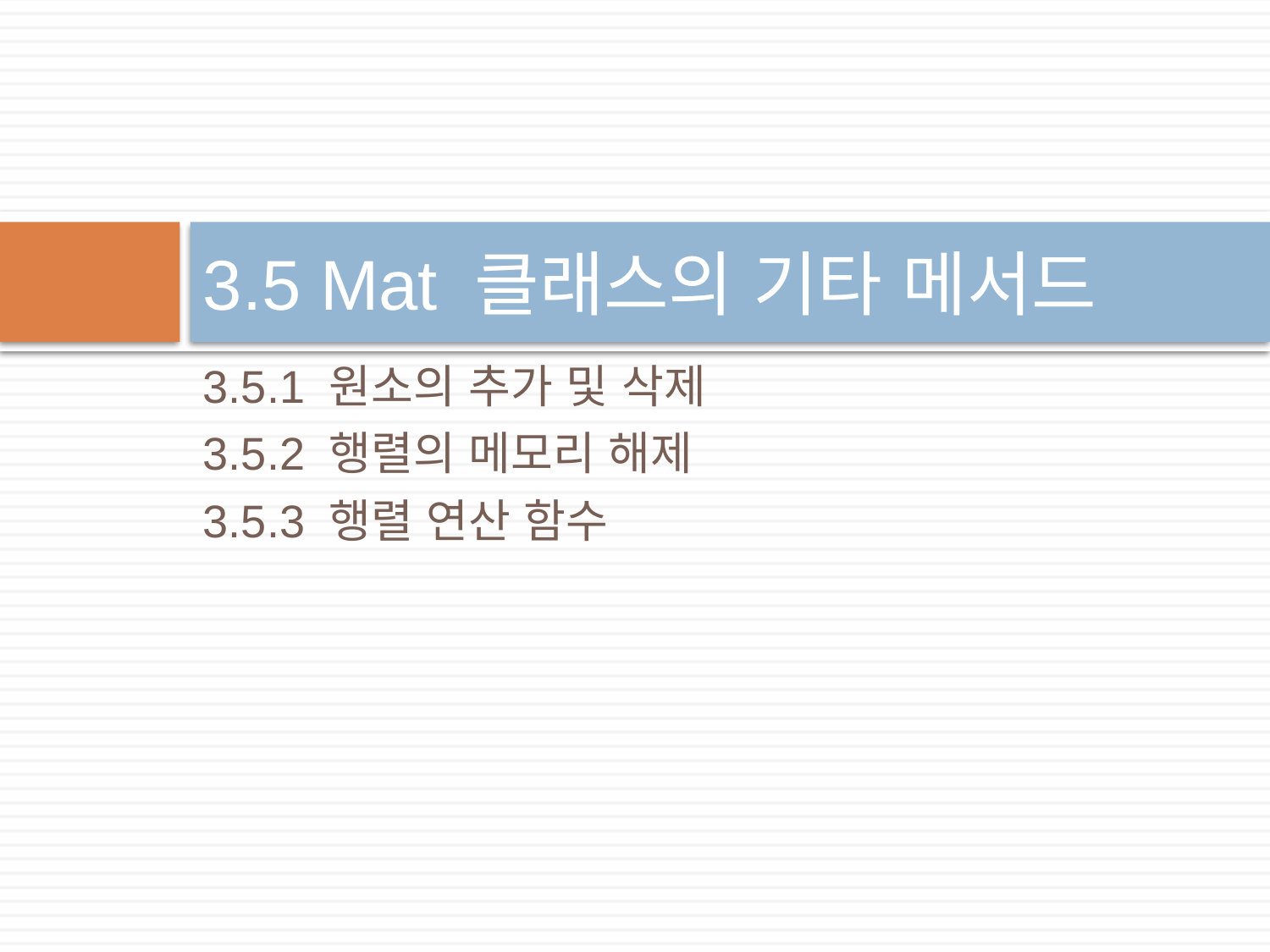

# 3.5 Mat 클래스의 기타 메서드
3.5.1 원소의 추가 및 삭제
3.5.2 행렬의 메모리 해제
3.5.3 행렬 연산 함수